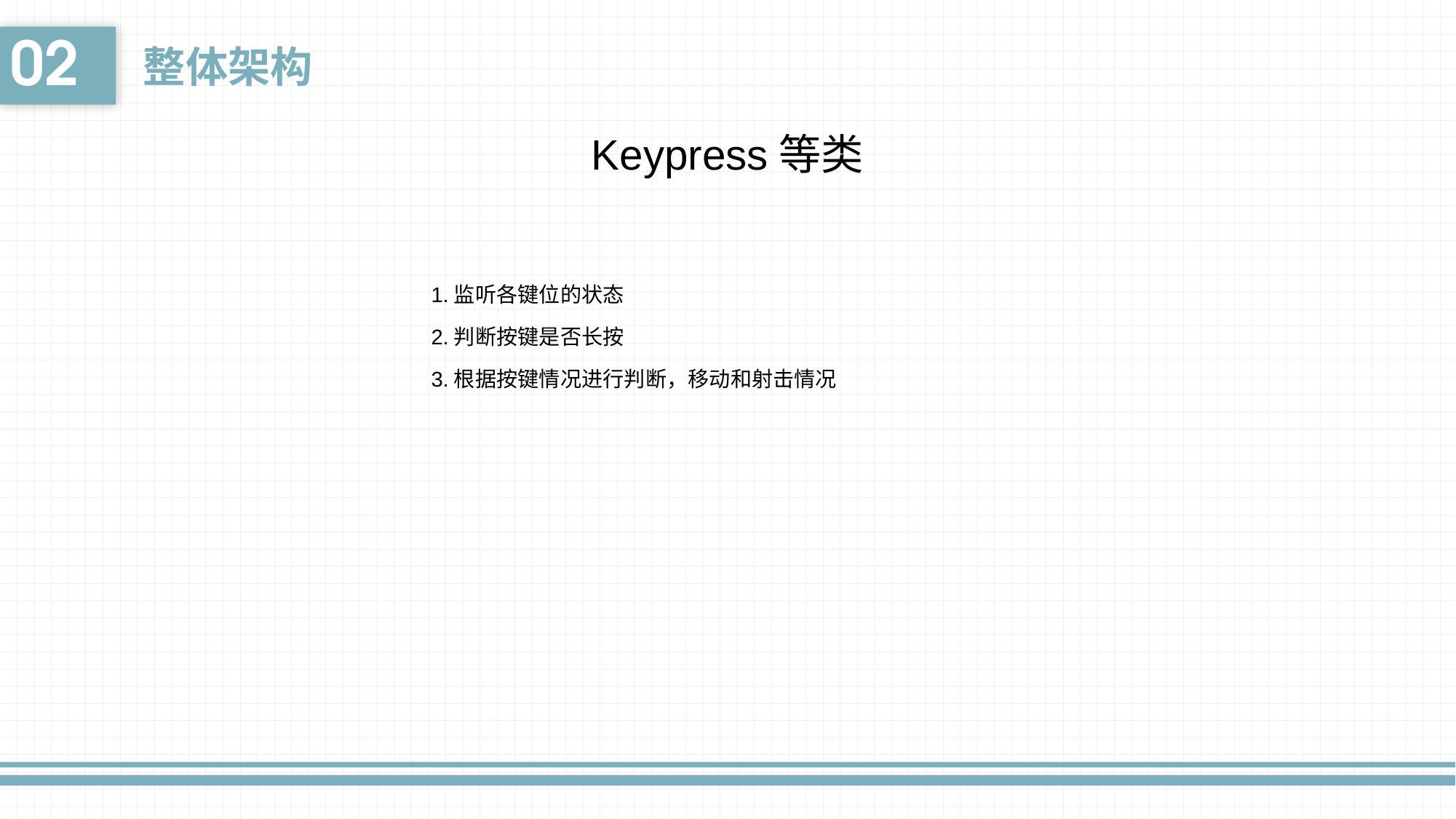

02
整体架构
Keypress等类

1.监听各键位的状态
2.判断按键是否长按
3.根据按键情况进行判断，移动和射击情况